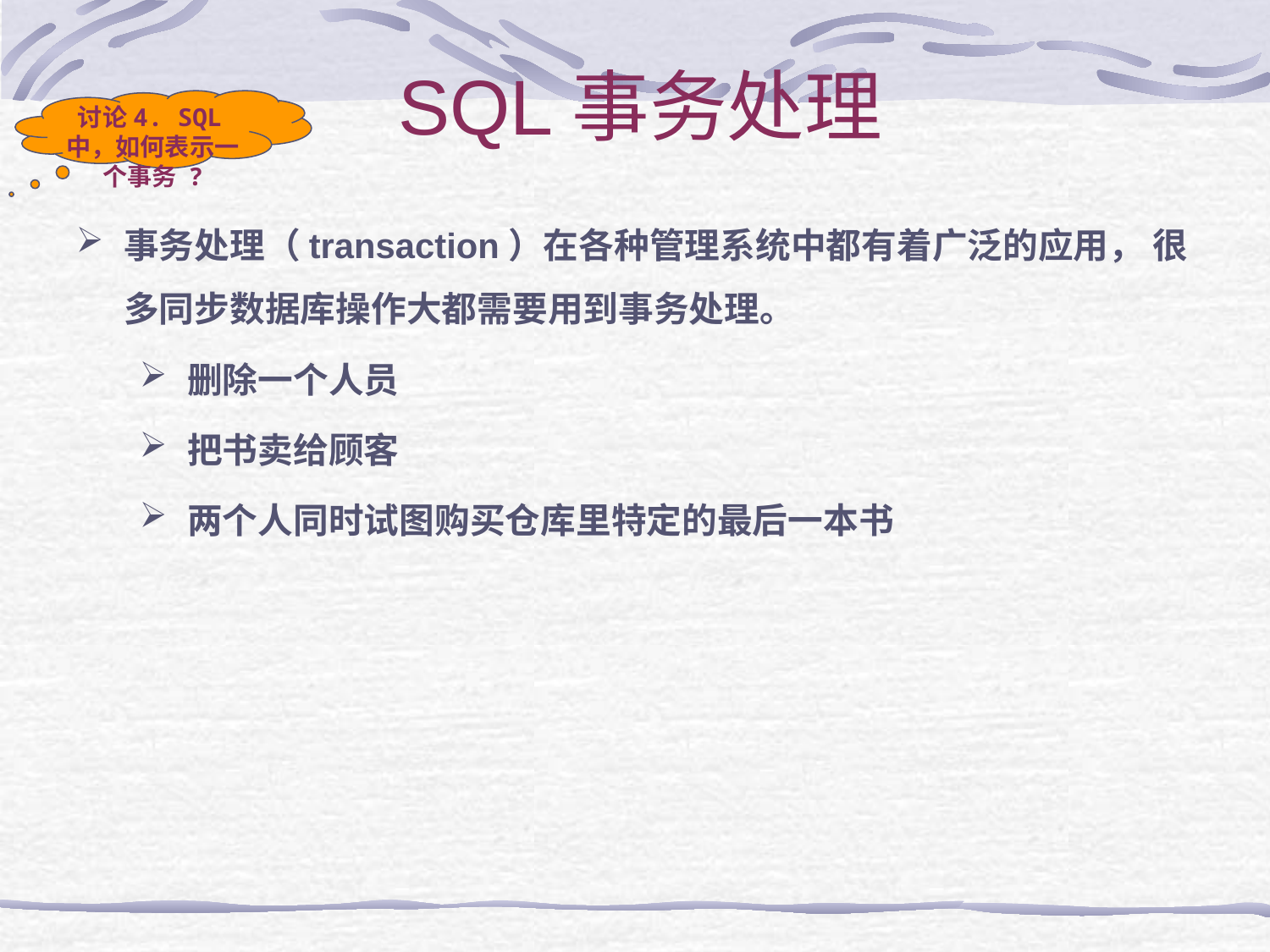

SQL事务处理
讨论4. SQL中，如何表示一个事务 ?
事务处理（transaction）在各种管理系统中都有着广泛的应用， 很多同步数据库操作大都需要用到事务处理。
删除一个人员
把书卖给顾客
两个人同时试图购买仓库里特定的最后一本书